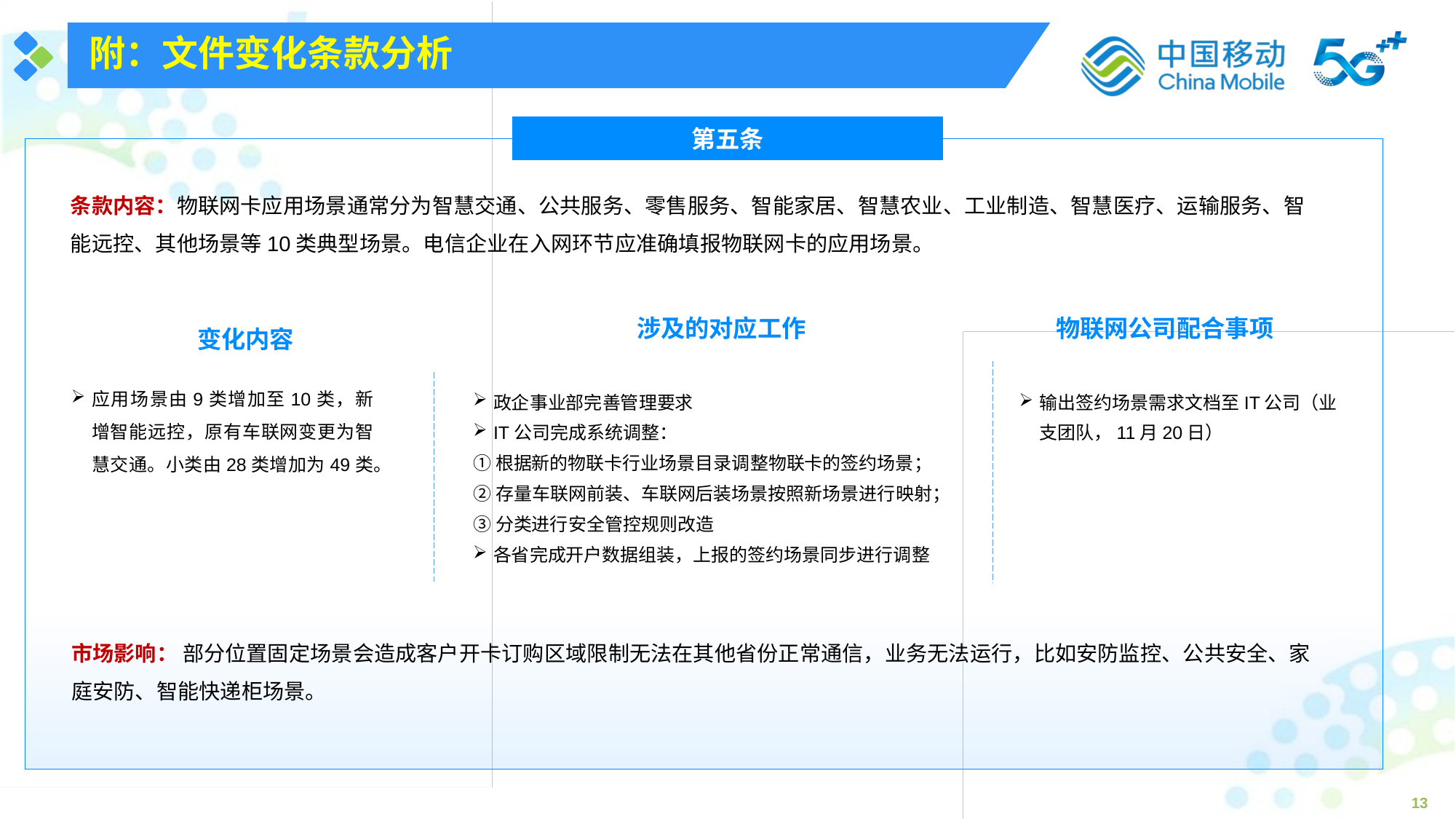

附：文件变化条款分析

第五条

条款内容：物联网卡应用场景通常分为智慧交通、公共服务、零售服务、智能家居、智慧农业、工业制造、智慧医疗、运输服务、智能远控、其他场景等10类典型场景。电信企业在入网环节应准确填报物联网卡的应用场景。
变化内容
涉及的对应工作
物联网公司配合事项
应用场景由9类增加至10类，新增智能远控，原有车联网变更为智慧交通。小类由28类增加为49类。

政企事业部完善管理要求
IT公司完成系统调整：
①根据新的物联卡行业场景目录调整物联卡的签约场景；
②存量车联网前装、车联网后装场景按照新场景进行映射；
③分类进行安全管控规则改造
各省完成开户数据组装，上报的签约场景同步进行调整
输出签约场景需求文档至IT公司（业支团队，11月20日）

市场影响： 部分位置固定场景会造成客户开卡订购区域限制无法在其他省份正常通信，业务无法运行，比如安防监控、公共安全、家庭安防、智能快递柜场景。